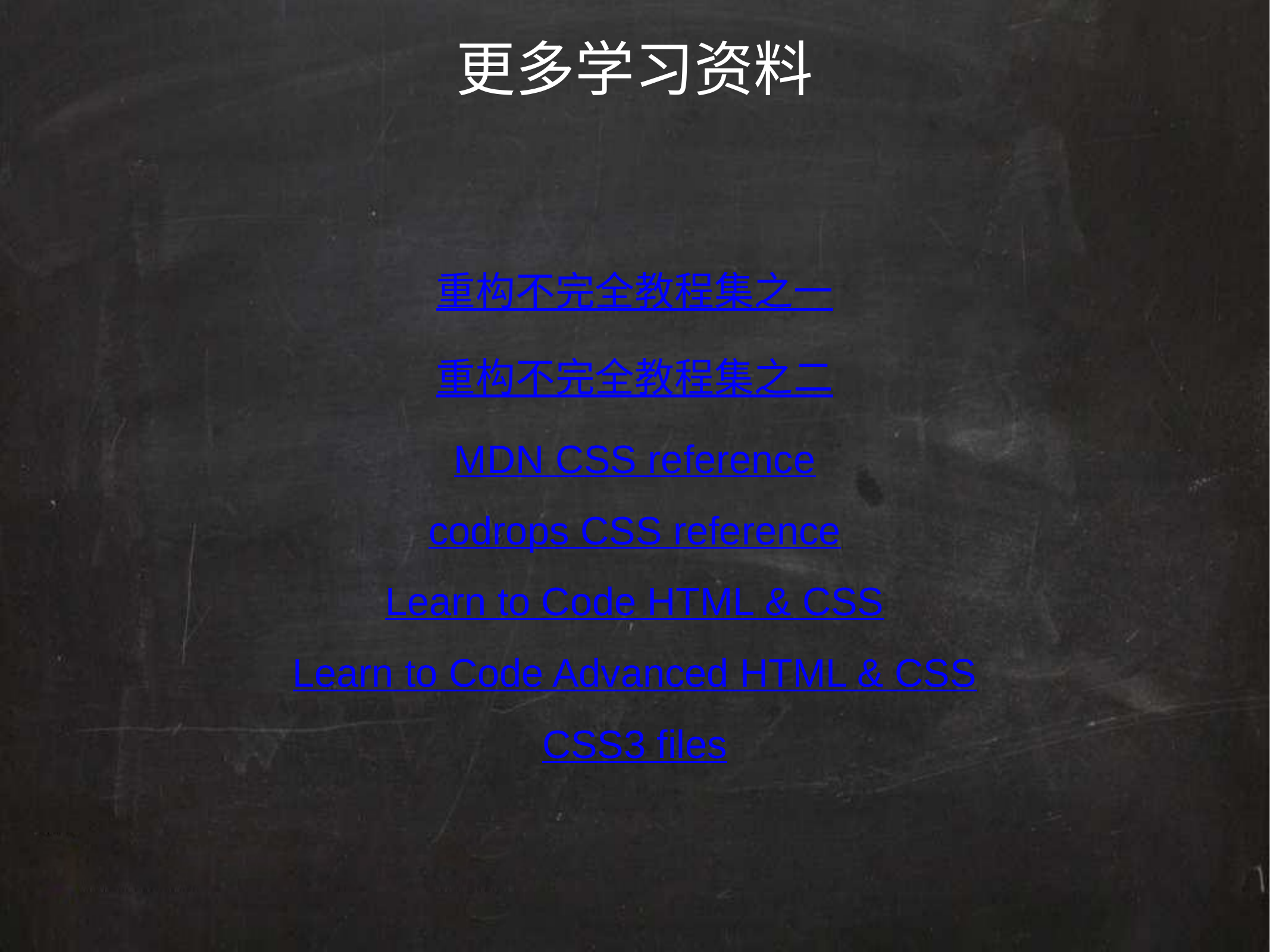

# 更多学习资料
重构不完全教程集之一
重构不完全教程集之二
MDN CSS reference
codrops CSS reference
Learn to Code HTML & CSS
Learn to Code Advanced HTML & CSS
CSS3 files